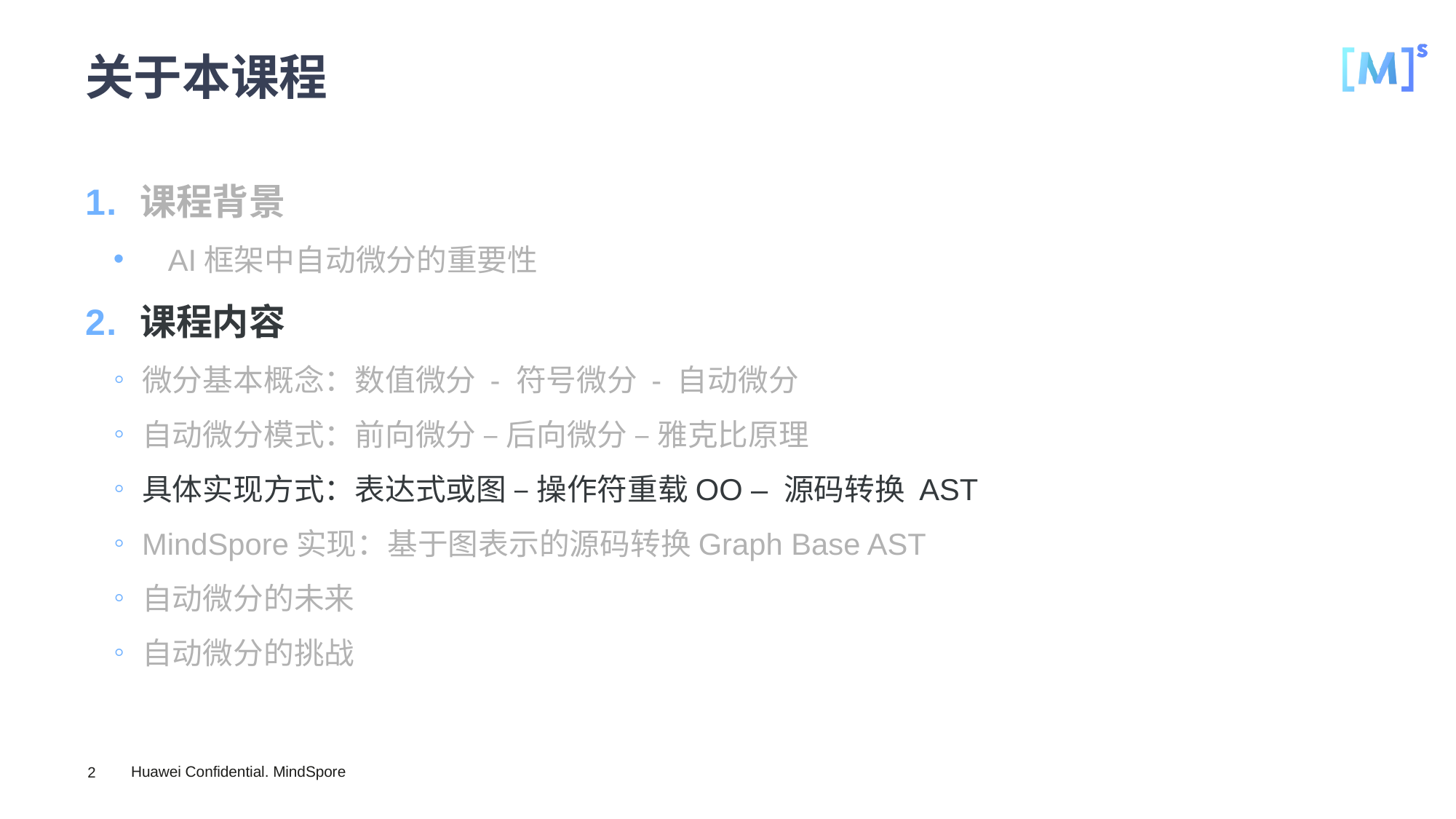

# 关于本课程
课程背景
AI框架中自动微分的重要性
课程内容
微分基本概念：数值微分 - 符号微分 - 自动微分
自动微分模式：前向微分 – 后向微分 – 雅克比原理
具体实现方式：表达式或图 – 操作符重载OO – 源码转换 AST
MindSpore实现：基于图表示的源码转换Graph Base AST
自动微分的未来
自动微分的挑战